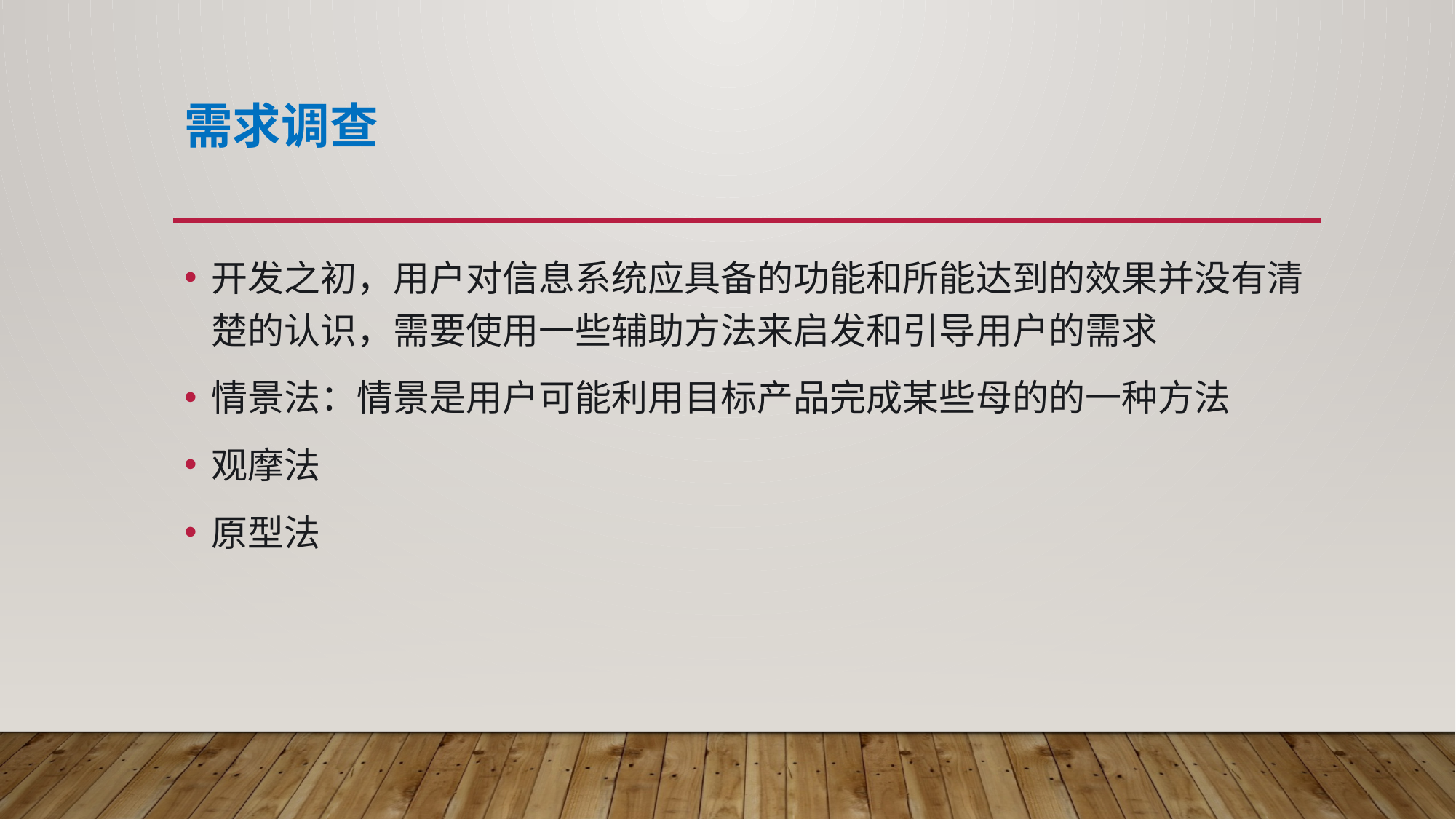

# 需求调查
开发之初，用户对信息系统应具备的功能和所能达到的效果并没有清楚的认识，需要使用一些辅助方法来启发和引导用户的需求
情景法：情景是用户可能利用目标产品完成某些母的的一种方法
观摩法
原型法